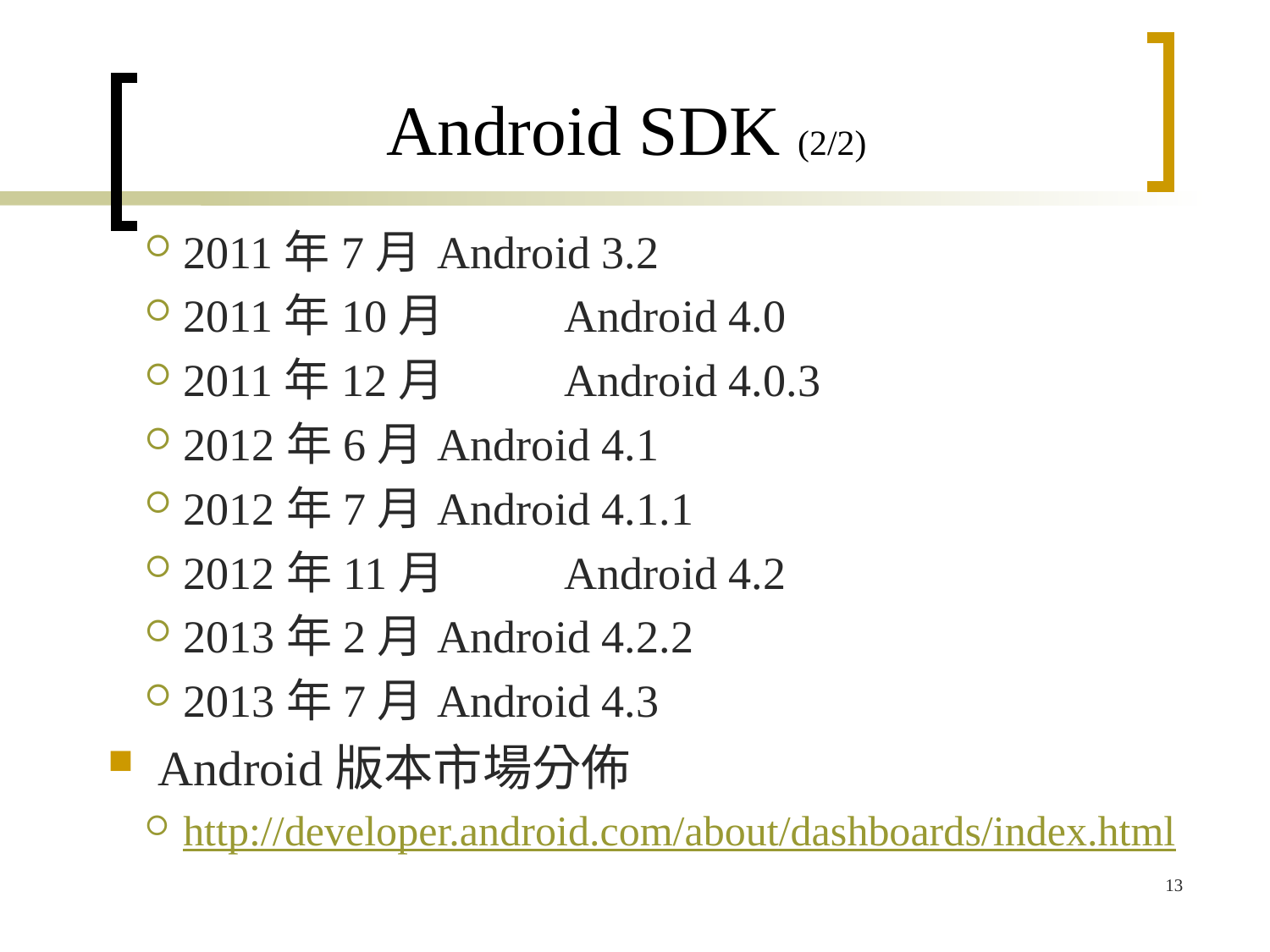

# Android SDK (2/2)
2011年7月	Android 3.2
2011年10月	Android 4.0
2011年12月	Android 4.0.3
2012年6月	Android 4.1
2012年7月	Android 4.1.1
2012年11月	Android 4.2
2013年2月	Android 4.2.2
2013年7月	Android 4.3
Android版本市場分佈
http://developer.android.com/about/dashboards/index.html
13